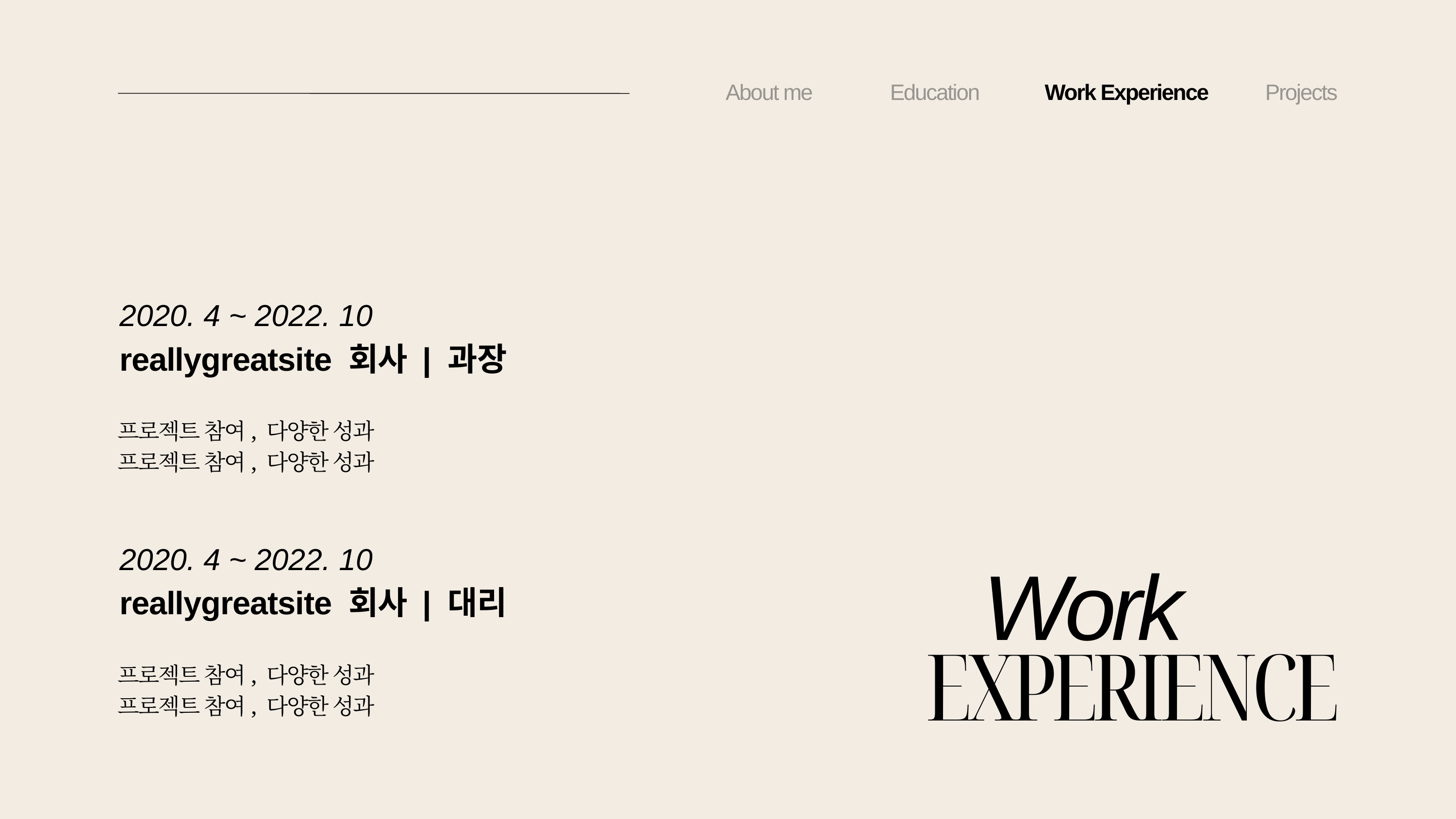

About me
Education
Work Experience
Projects

2020. 4 ~ 2022. 10
reallygreatsite 회사 | 과장
프로젝트 참여, 다양한 성과
프로젝트 참여, 다양한 성과
Work
2020. 4 ~ 2022. 10
reallygreatsite 회사 | 대리
EXPERIENCE
프로젝트 참여, 다양한 성과
프로젝트 참여, 다양한 성과